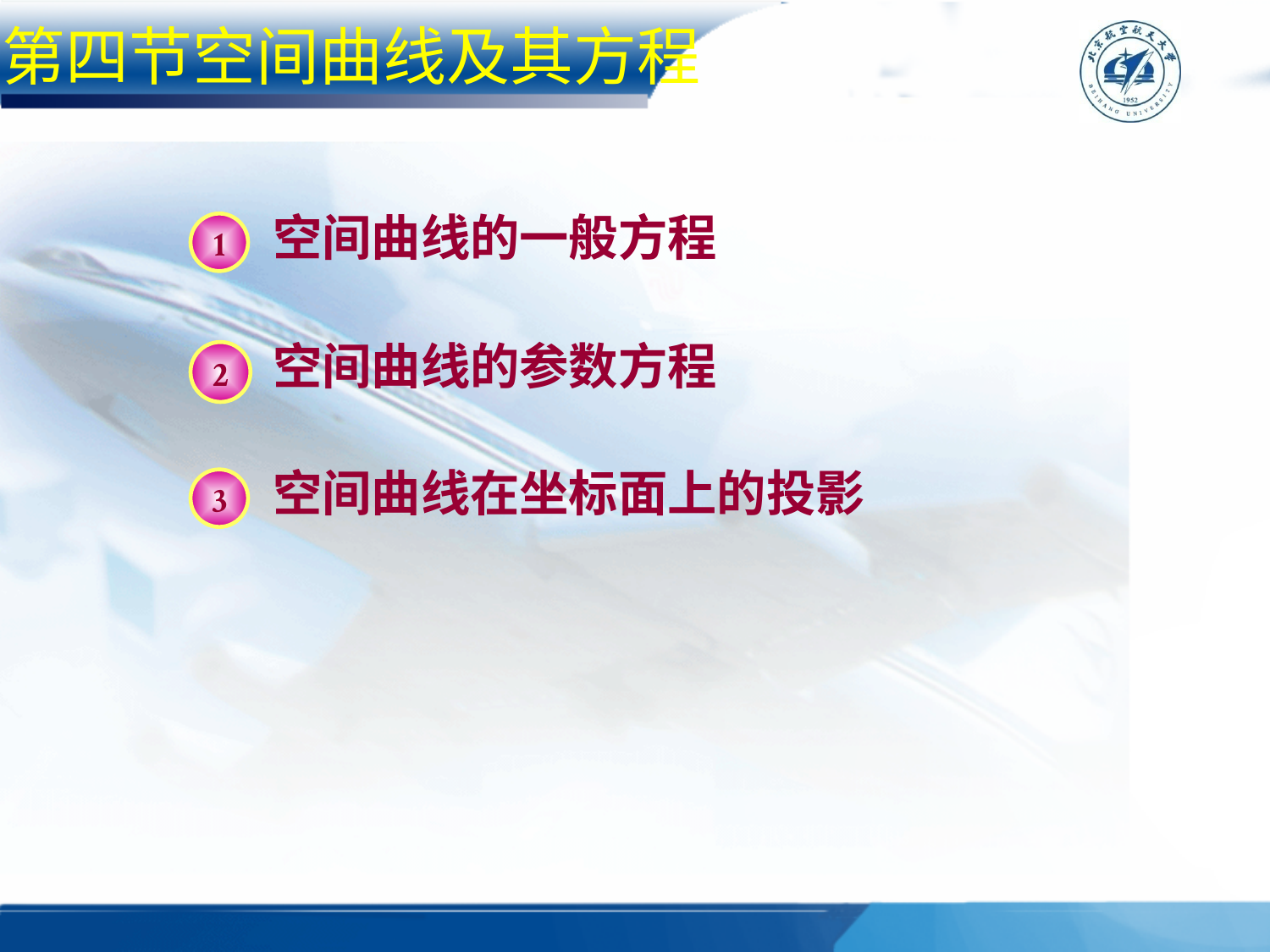

第四节空间曲线及其方程
空间曲线的一般方程
1
空间曲线的参数方程
2
空间曲线在坐标面上的投影
3